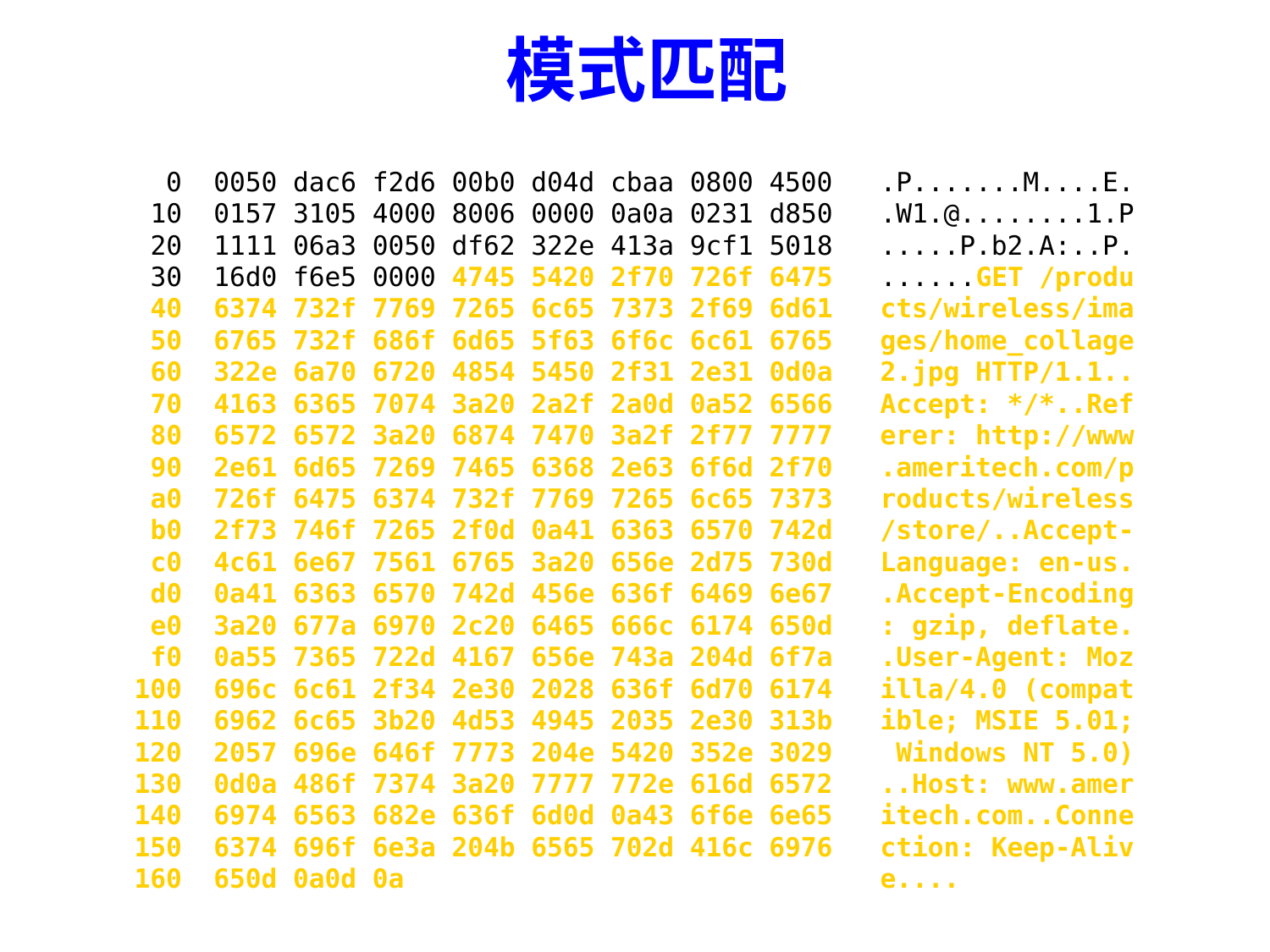

# 模式匹配
   0  0050 dac6 f2d6 00b0 d04d cbaa 0800 4500   .P.......M....E.
  10  0157 3105 4000 8006 0000 0a0a 0231 d850   .W1.@........1.P
  20  1111 06a3 0050 df62 322e 413a 9cf1 5018   .....P.b2.A:..P.
  30  16d0 f6e5 0000 4745 5420 2f70 726f 6475   ......GET /produ
  40  6374 732f 7769 7265 6c65 7373 2f69 6d61   cts/wireless/ima
  50  6765 732f 686f 6d65 5f63 6f6c 6c61 6765   ges/home_collage
  60  322e 6a70 6720 4854 5450 2f31 2e31 0d0a   2.jpg HTTP/1.1..
  70  4163 6365 7074 3a20 2a2f 2a0d 0a52 6566   Accept: */*..Ref
  80  6572 6572 3a20 6874 7470 3a2f 2f77 7777   erer: http://www
  90  2e61 6d65 7269 7465 6368 2e63 6f6d 2f70   .ameritech.com/p
  a0  726f 6475 6374 732f 7769 7265 6c65 7373   roducts/wireless
  b0  2f73 746f 7265 2f0d 0a41 6363 6570 742d   /store/..Accept-
  c0  4c61 6e67 7561 6765 3a20 656e 2d75 730d   Language: en-us.
  d0  0a41 6363 6570 742d 456e 636f 6469 6e67   .Accept-Encoding
  e0  3a20 677a 6970 2c20 6465 666c 6174 650d   : gzip, deflate.
  f0  0a55 7365 722d 4167 656e 743a 204d 6f7a   .User-Agent: Moz
 100  696c 6c61 2f34 2e30 2028 636f 6d70 6174   illa/4.0 (compat
 110  6962 6c65 3b20 4d53 4945 2035 2e30 313b   ible; MSIE 5.01;
 120  2057 696e 646f 7773 204e 5420 352e 3029    Windows NT 5.0)
 130  0d0a 486f 7374 3a20 7777 772e 616d 6572   ..Host: www.amer
 140  6974 6563 682e 636f 6d0d 0a43 6f6e 6e65   itech.com..Conne
 150  6374 696f 6e3a 204b 6565 702d 416c 6976   ction: Keep-Aliv
 160  650d 0a0d 0a                              e....